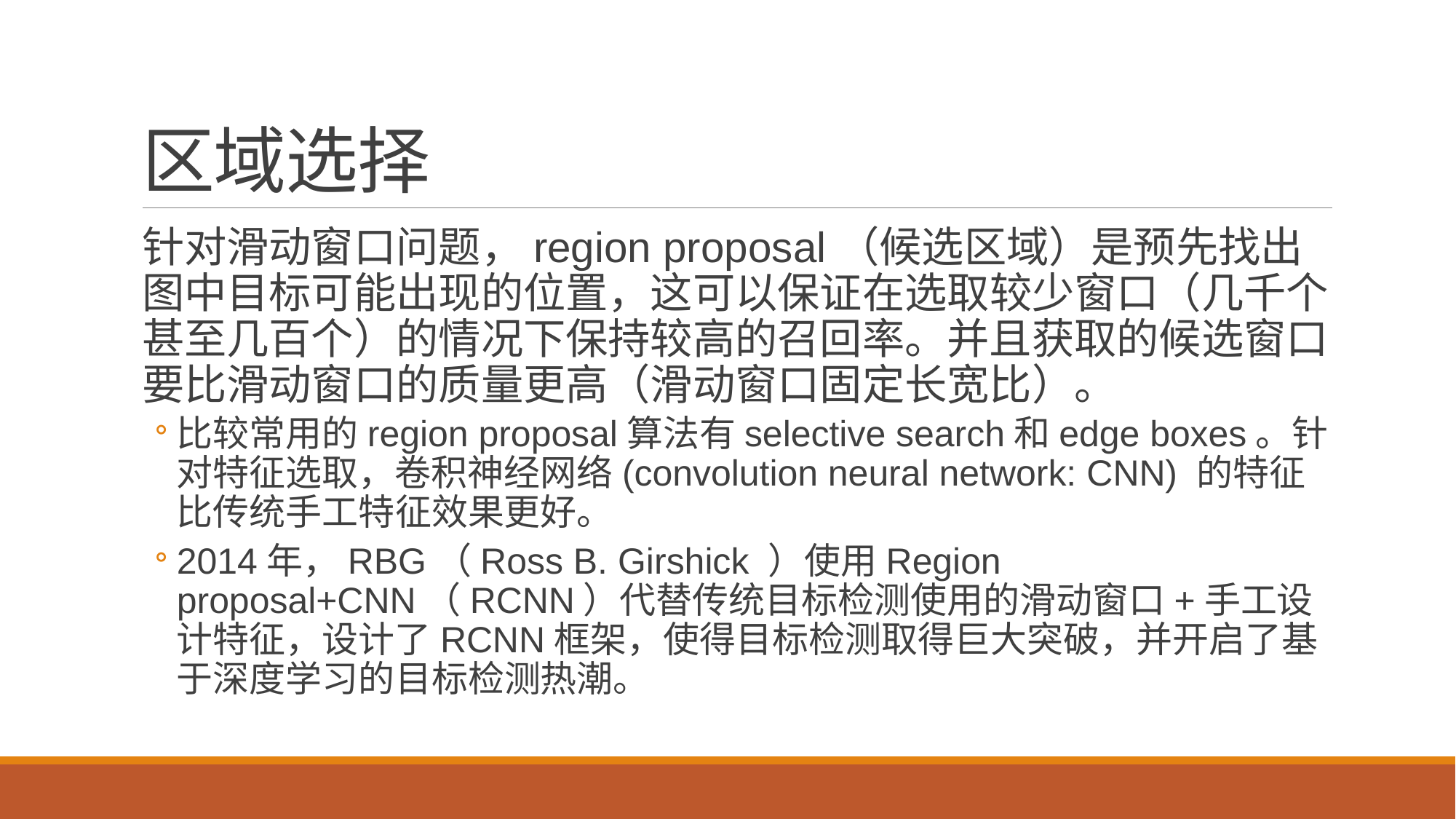

# 区域选择
针对滑动窗口问题，region proposal（候选区域）是预先找出图中目标可能出现的位置，这可以保证在选取较少窗口（几千个甚至几百个）的情况下保持较高的召回率。并且获取的候选窗口要比滑动窗口的质量更高（滑动窗口固定长宽比）。
比较常用的region proposal算法有selective search和edge boxes。针对特征选取，卷积神经网络(convolution neural network: CNN) 的特征比传统手工特征效果更好。
2014年，RBG（Ross B. Girshick ）使用Region proposal+CNN（RCNN）代替传统目标检测使用的滑动窗口+手工设计特征，设计了RCNN框架，使得目标检测取得巨大突破，并开启了基于深度学习的目标检测热潮。